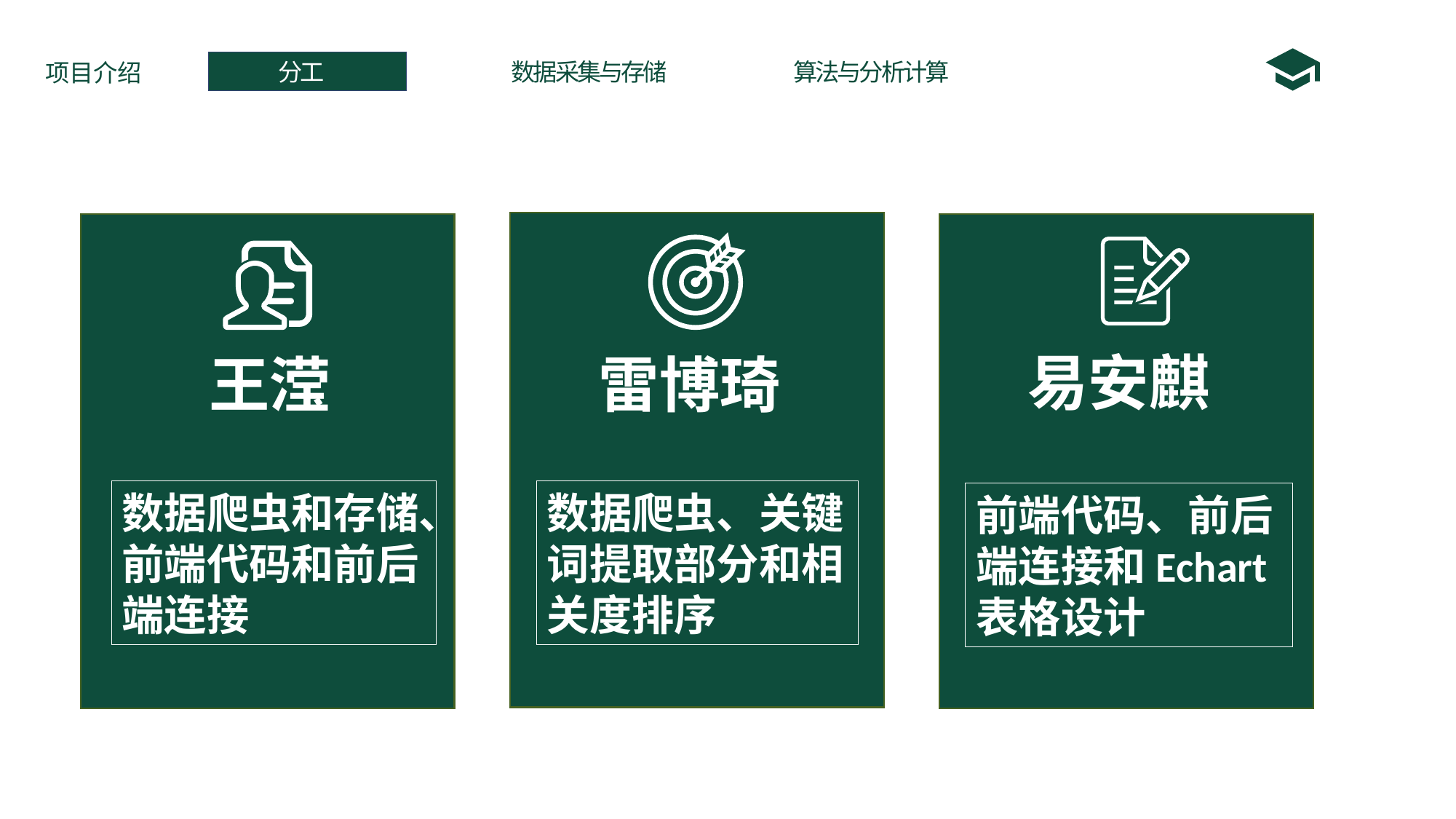

分工
数据采集与存储
算法与分析计算

项目介绍

易安麒
王滢
雷博琦
数据爬虫和存储、前端代码和前后端连接
数据爬虫、关键词提取部分和相关度排序
前端代码、前后端连接和Echart表格设计